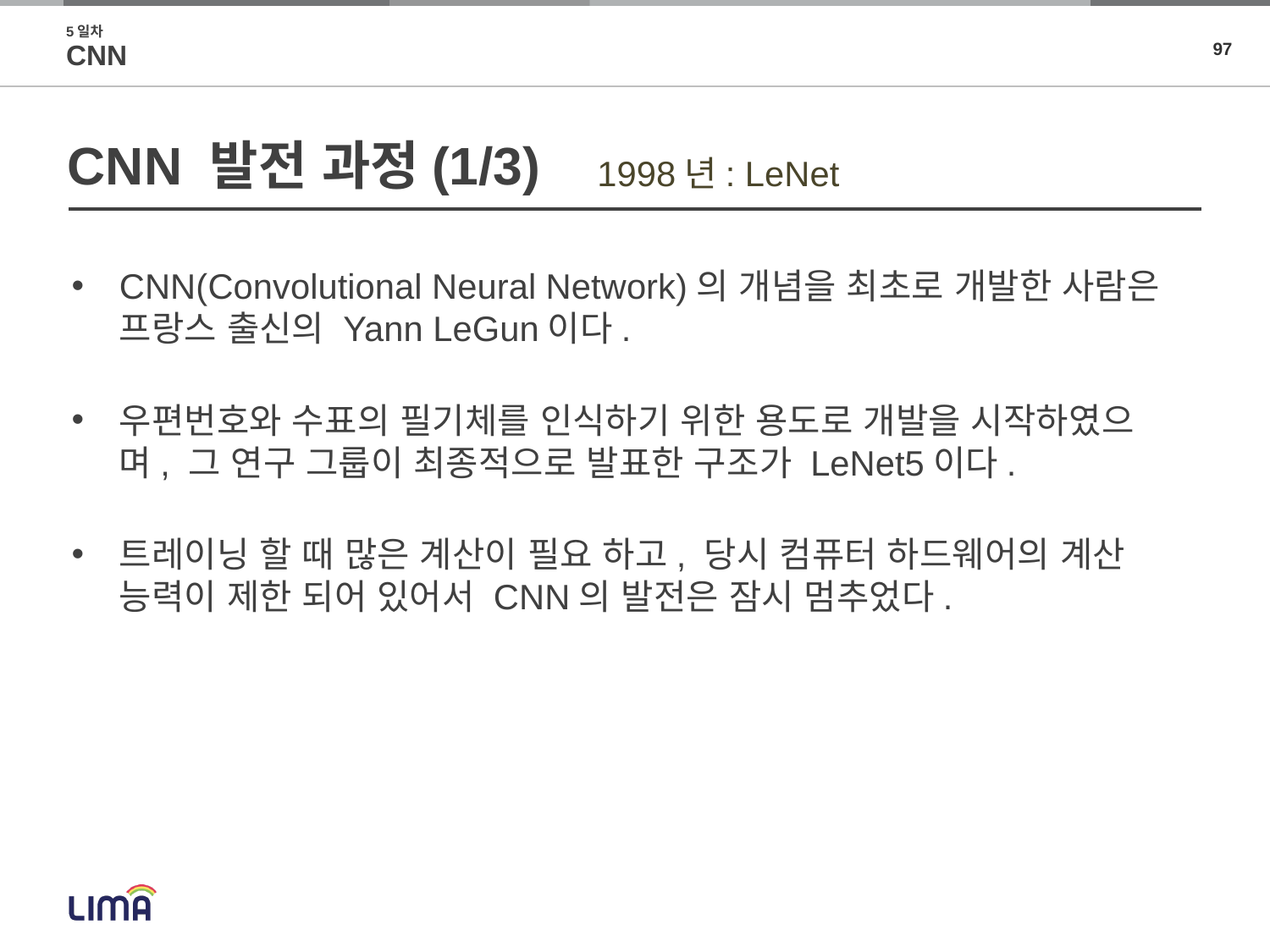

5일차
CNN
# CNN 발전 과정(1/3)
1998년: LeNet
CNN(Convolutional Neural Network)의 개념을 최초로 개발한 사람은 프랑스 출신의 Yann LeGun이다.
우편번호와 수표의 필기체를 인식하기 위한 용도로 개발을 시작하였으며, 그 연구 그룹이 최종적으로 발표한 구조가 LeNet5이다.
트레이닝 할 때 많은 계산이 필요 하고, 당시 컴퓨터 하드웨어의 계산 능력이 제한 되어 있어서 CNN의 발전은 잠시 멈추었다.